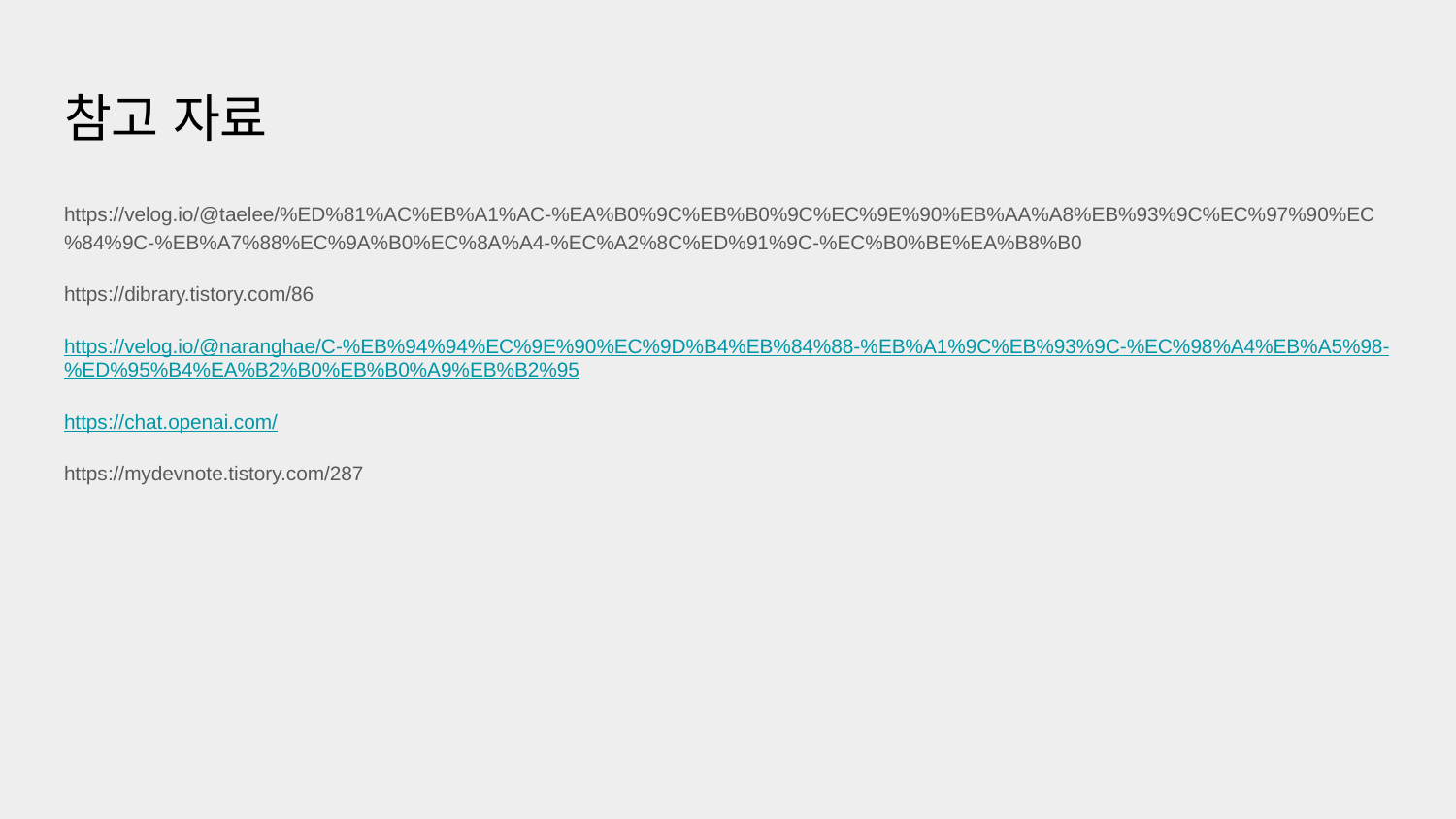

# 참고 자료
https://velog.io/@taelee/%ED%81%AC%EB%A1%AC-%EA%B0%9C%EB%B0%9C%EC%9E%90%EB%AA%A8%EB%93%9C%EC%97%90%EC%84%9C-%EB%A7%88%EC%9A%B0%EC%8A%A4-%EC%A2%8C%ED%91%9C-%EC%B0%BE%EA%B8%B0
https://dibrary.tistory.com/86
https://velog.io/@naranghae/C-%EB%94%94%EC%9E%90%EC%9D%B4%EB%84%88-%EB%A1%9C%EB%93%9C-%EC%98%A4%EB%A5%98-%ED%95%B4%EA%B2%B0%EB%B0%A9%EB%B2%95
https://chat.openai.com/
https://mydevnote.tistory.com/287